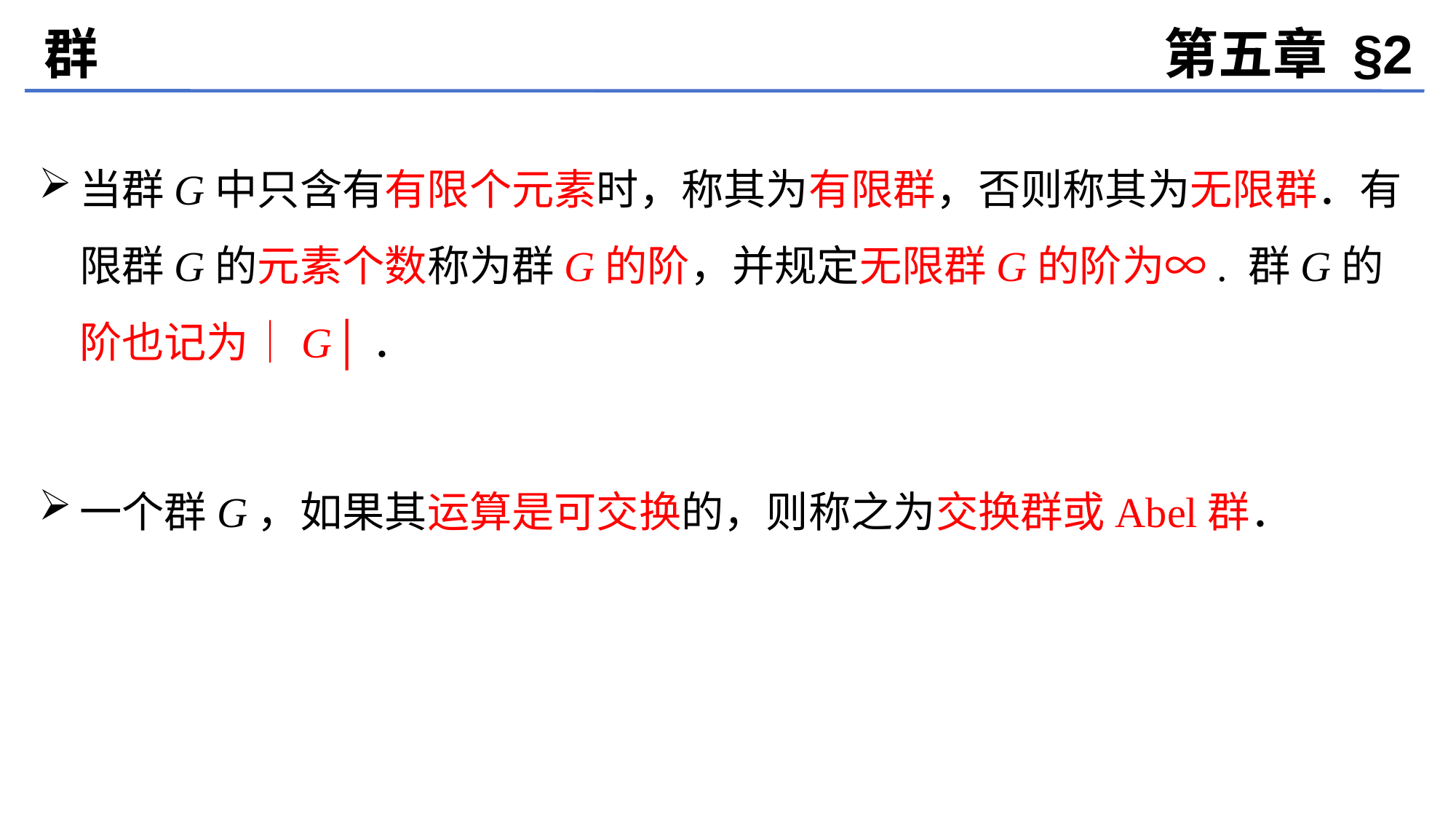

群
第五章 §2
当群G中只含有有限个元素时，称其为有限群，否则称其为无限群．有限群G的元素个数称为群G的阶，并规定无限群G的阶为∞. 群G的阶也记为‌│G‌│．

一个群G，如果其运算是可交换的，则称之为交换群或Abel群．